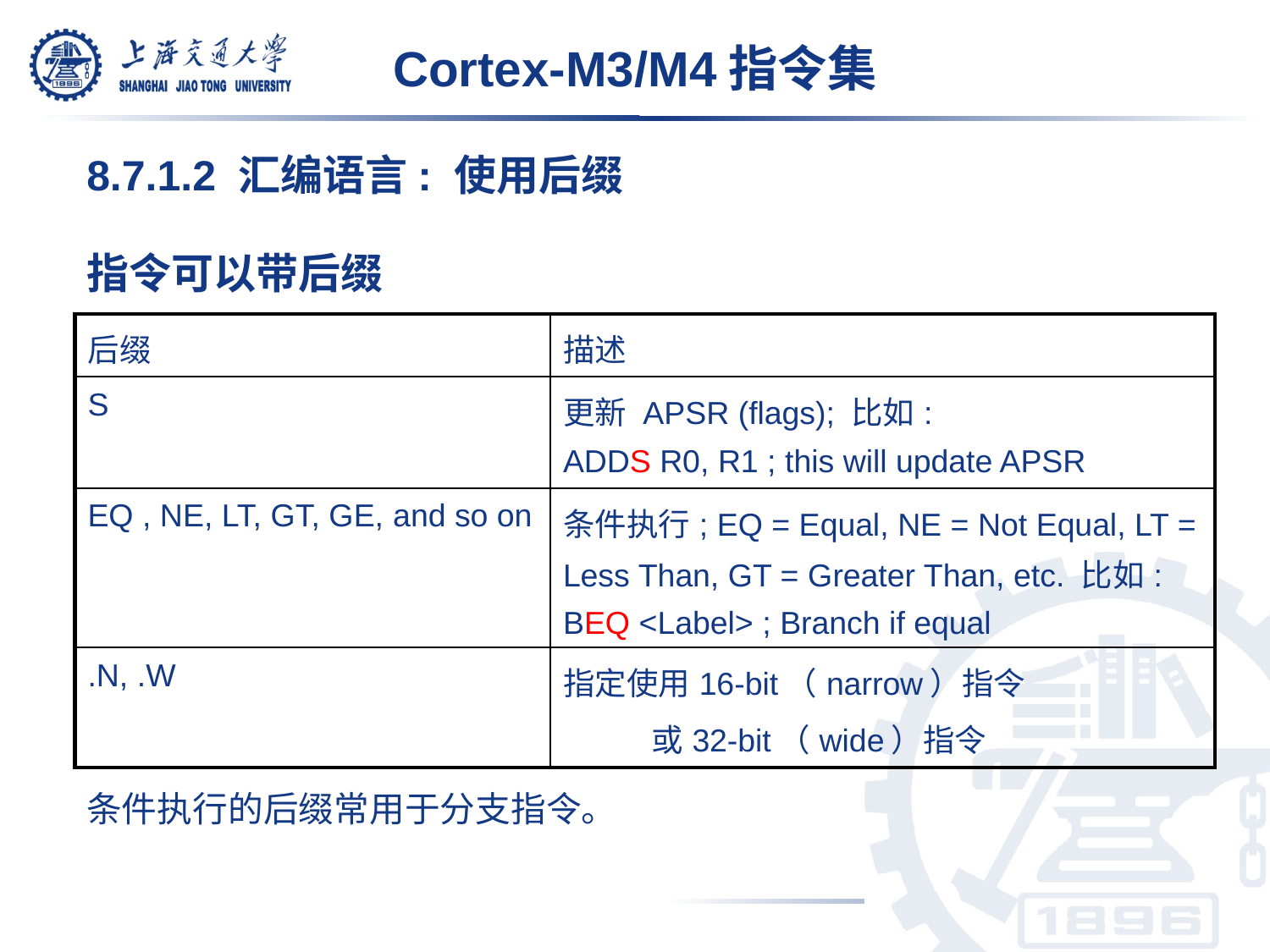

Cortex-M3/M4指令集
8.7.1.2 汇编语言: 使用后缀
指令可以带后缀
| 后缀 | 描述 |
| --- | --- |
| S | 更新 APSR (flags); 比如: ADDS R0, R1 ; this will update APSR |
| EQ , NE, LT, GT, GE, and so on | 条件执行; EQ = Equal, NE = Not Equal, LT = Less Than, GT = Greater Than, etc. 比如: BEQ <Label> ; Branch if equal |
| .N, .W | 指定使用16-bit（narrow）指令 或32-bit（wide）指令 |
条件执行的后缀常用于分支指令。